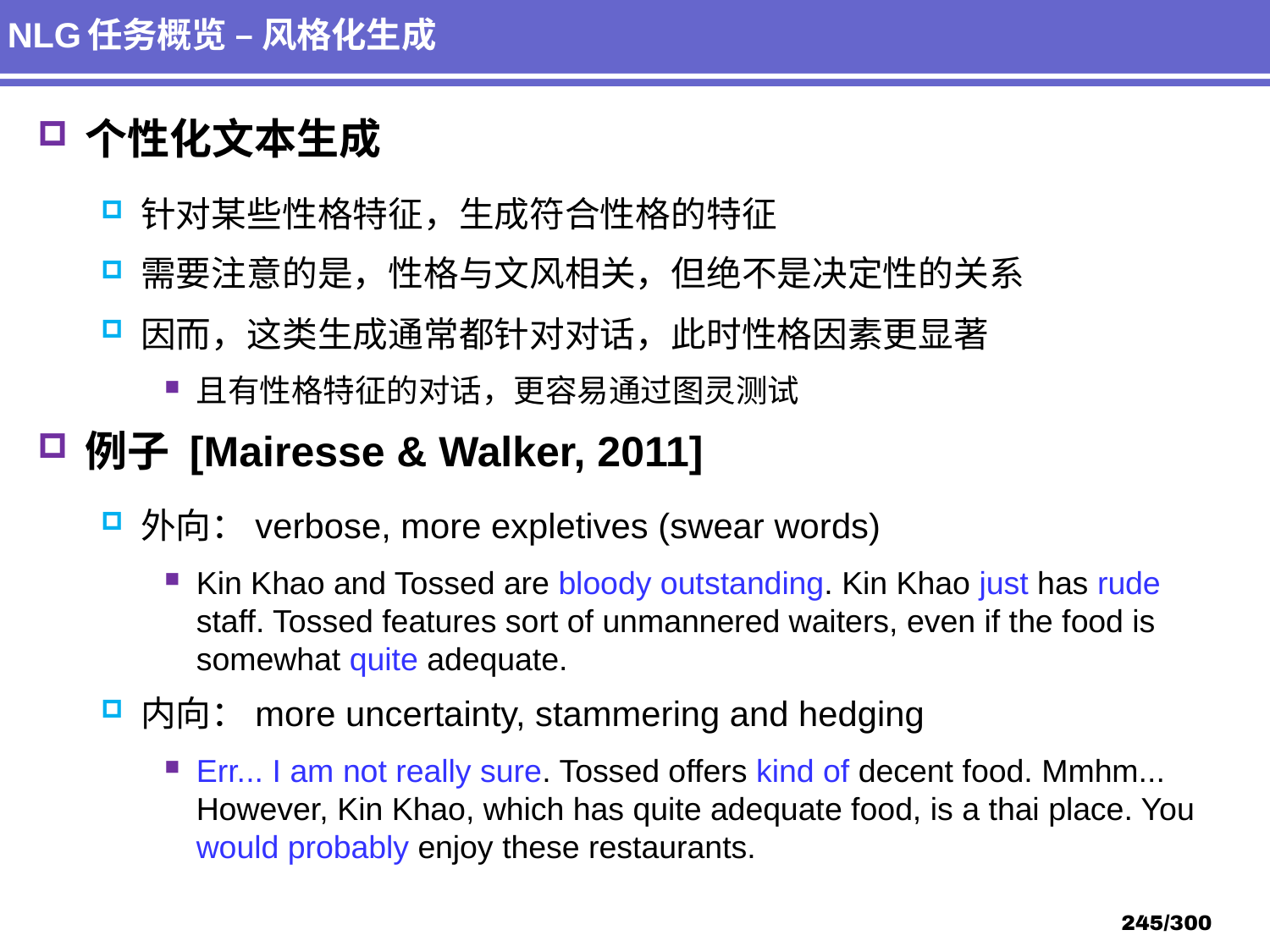

# NLG任务概览 – 风格化生成
个性化文本生成
针对某些性格特征，生成符合性格的特征
需要注意的是，性格与文风相关，但绝不是决定性的关系
因而，这类生成通常都针对对话，此时性格因素更显著
且有性格特征的对话，更容易通过图灵测试
例子 [Mairesse & Walker, 2011]
外向：verbose, more expletives (swear words)
Kin Khao and Tossed are bloody outstanding. Kin Khao just has rude staff. Tossed features sort of unmannered waiters, even if the food is somewhat quite adequate.
内向：more uncertainty, stammering and hedging
Err... I am not really sure. Tossed offers kind of decent food. Mmhm... However, Kin Khao, which has quite adequate food, is a thai place. You would probably enjoy these restaurants.
245/300